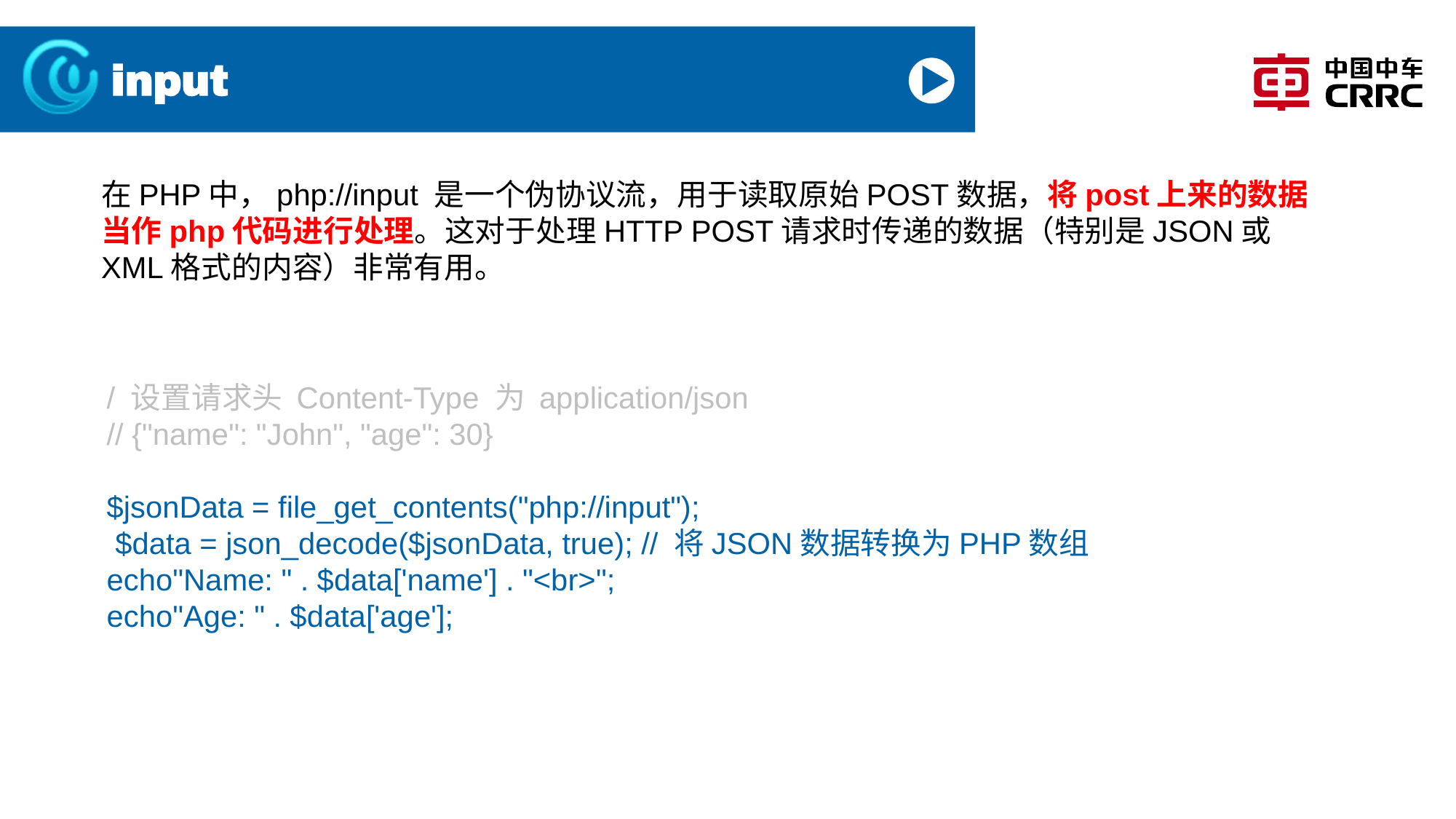

# input
在PHP中，php://input 是一个伪协议流，用于读取原始POST数据，将post上来的数据当作php代码进行处理。这对于处理HTTP POST请求时传递的数据（特别是JSON或XML格式的内容）非常有用。
/ 设置请求头 Content-Type 为 application/json
// {"name": "John", "age": 30}

$jsonData = file_get_contents("php://input");
 $data = json_decode($jsonData, true); // 将JSON数据转换为PHP数组
echo"Name: " . $data['name'] . "<br>";
echo"Age: " . $data['age'];
20